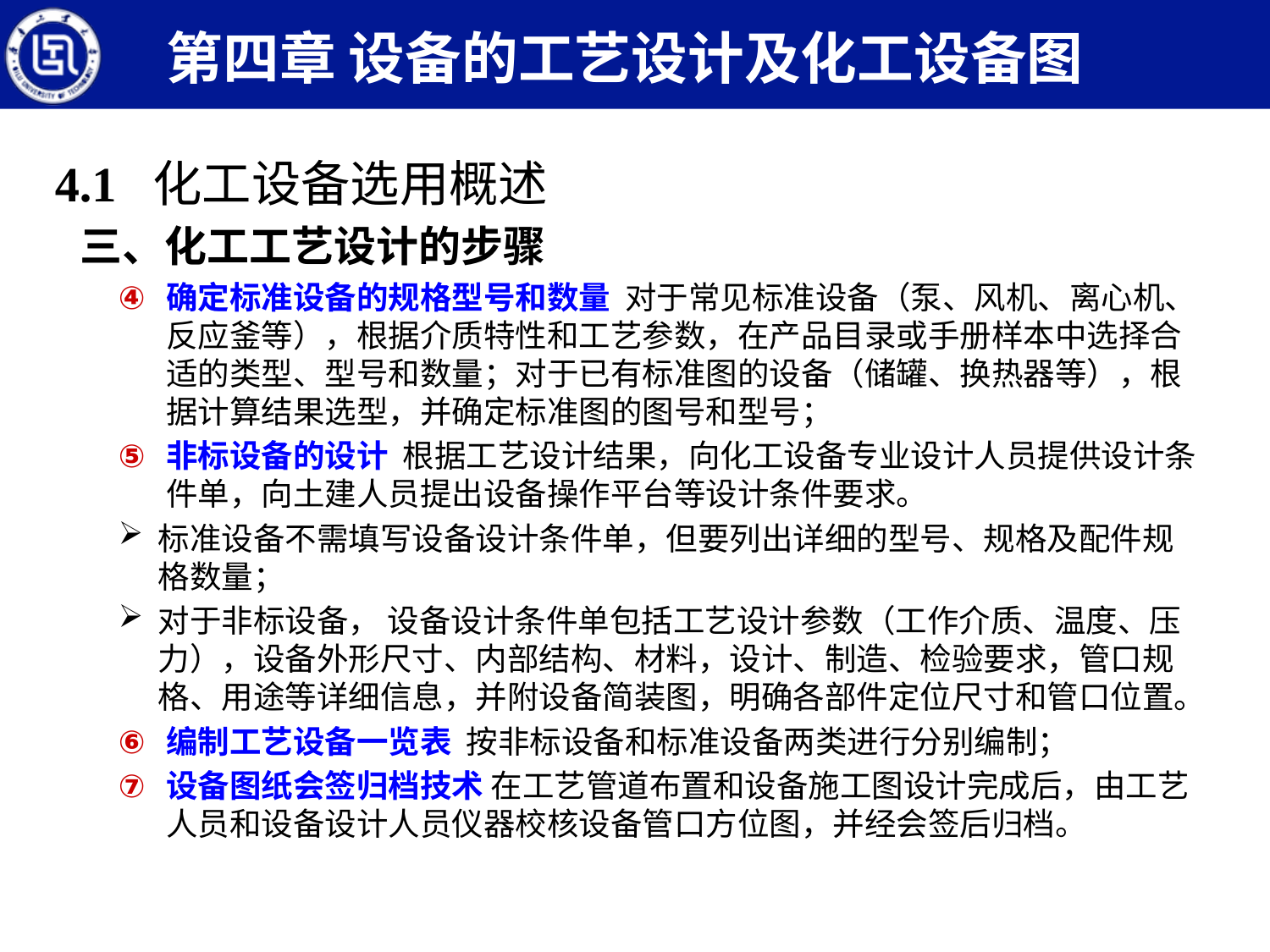

第四章 设备的工艺设计及化工设备图
4.1  化工设备选用概述
三、化工工艺设计的步骤
确定标准设备的规格型号和数量  对于常见标准设备（泵、风机、离心机、反应釜等），根据介质特性和工艺参数，在产品目录或手册样本中选择合适的类型、型号和数量；对于已有标准图的设备（储罐、换热器等），根据计算结果选型，并确定标准图的图号和型号；
非标设备的设计  根据工艺设计结果，向化工设备专业设计人员提供设计条件单，向土建人员提出设备操作平台等设计条件要求。
标准设备不需填写设备设计条件单，但要列出详细的型号、规格及配件规格数量；
对于非标设备， 设备设计条件单包括工艺设计参数（工作介质、温度、压力），设备外形尺寸、内部结构、材料，设计、制造、检验要求，管口规格、用途等详细信息，并附设备简装图，明确各部件定位尺寸和管口位置。
编制工艺设备一览表  按非标设备和标准设备两类进行分别编制；
设备图纸会签归档技术 在工艺管道布置和设备施工图设计完成后，由工艺人员和设备设计人员仪器校核设备管口方位图，并经会签后归档。